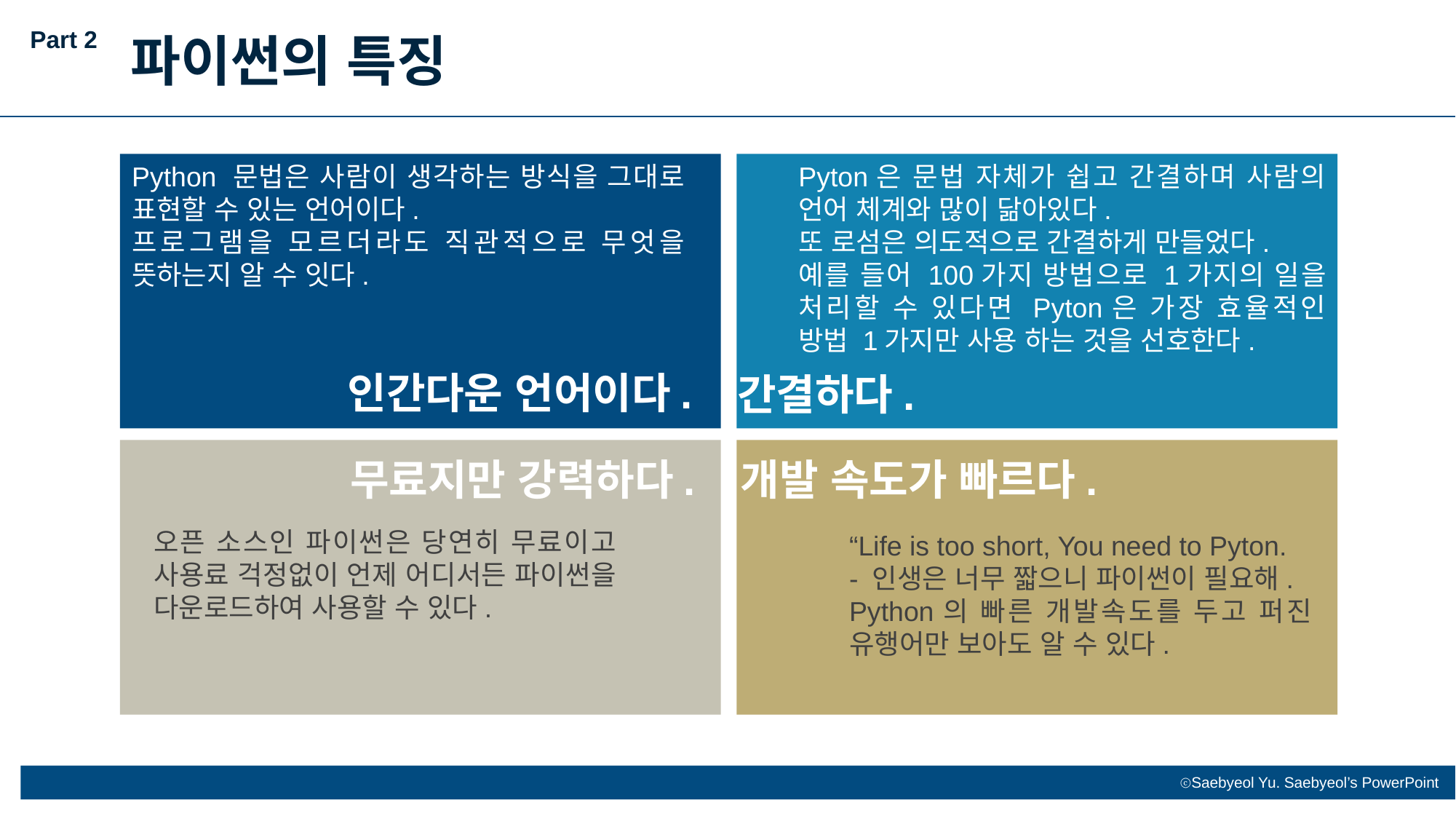

Part 2
파이썬의 특징

Pyton은 문법 자체가 쉽고 간결하며 사람의 언어 체계와 많이 닮아있다.
또 로섬은 의도적으로 간결하게 만들었다.
예를 들어 100가지 방법으로 1가지의 일을 처리할 수 있다면 Pyton은 가장 효율적인 방법 1가지만 사용 하는 것을 선호한다.
Python 문법은 사람이 생각하는 방식을 그대로 표현할 수 있는 언어이다.
프로그램을 모르더라도 직관적으로 무엇을 뜻하는지 알 수 잇다.
인간다운 언어이다.
간결하다.
개발 속도가 빠르다.
무료지만 강력하다.
오픈 소스인 파이썬은 당연히 무료이고 사용료 걱정없이 언제 어디서든 파이썬을 다운로드하여 사용할 수 있다.
“Life is too short, You need to Pyton.
- 인생은 너무 짧으니 파이썬이 필요해.
Python의 빠른 개발속도를 두고 퍼진 유행어만 보아도 알 수 있다.